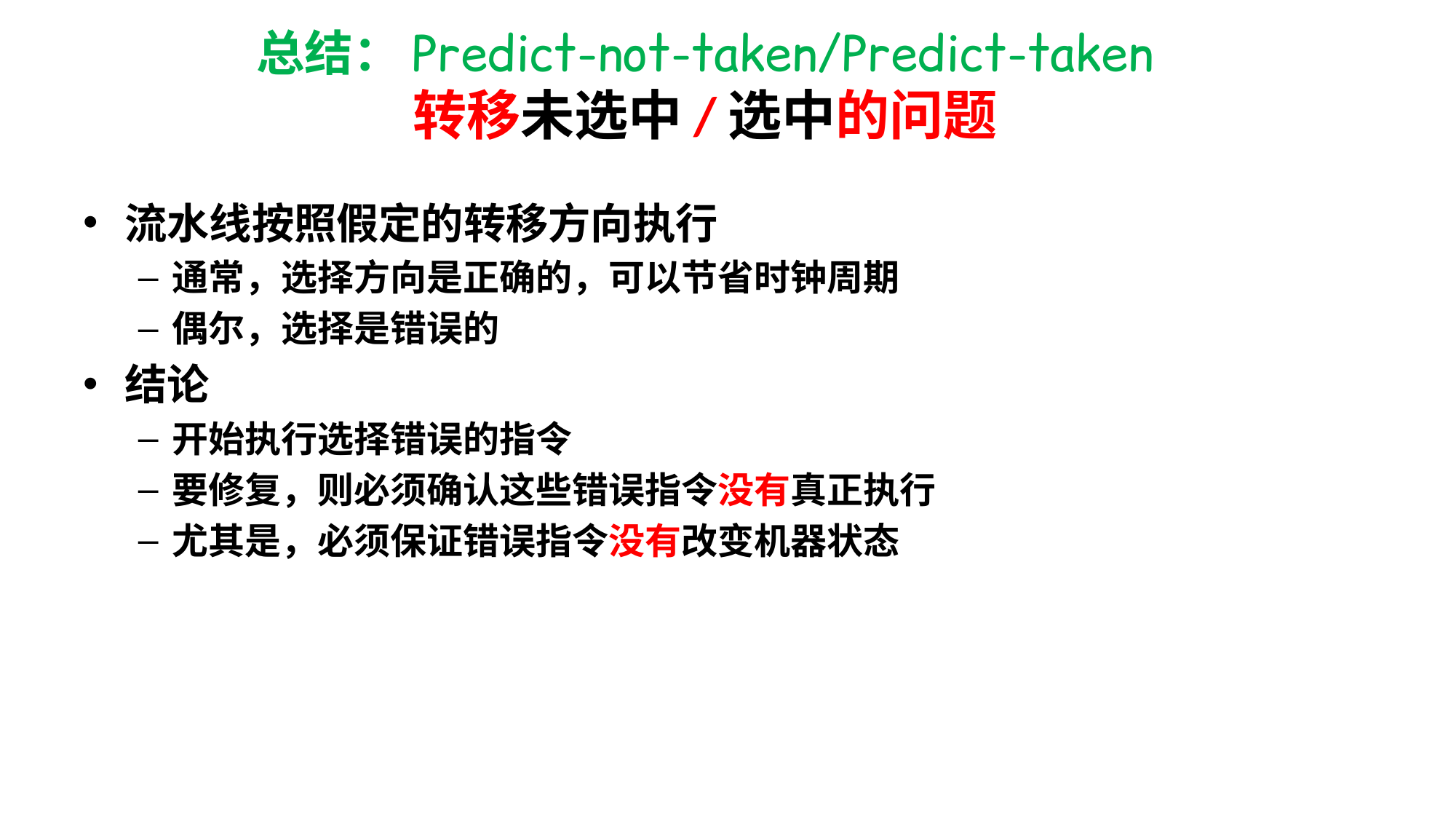

# 总结：Predict-not-taken/Predict-taken 转移未选中/选中的问题
流水线按照假定的转移方向执行
通常，选择方向是正确的，可以节省时钟周期
偶尔，选择是错误的
结论
开始执行选择错误的指令
要修复，则必须确认这些错误指令没有真正执行
尤其是，必须保证错误指令没有改变机器状态
215